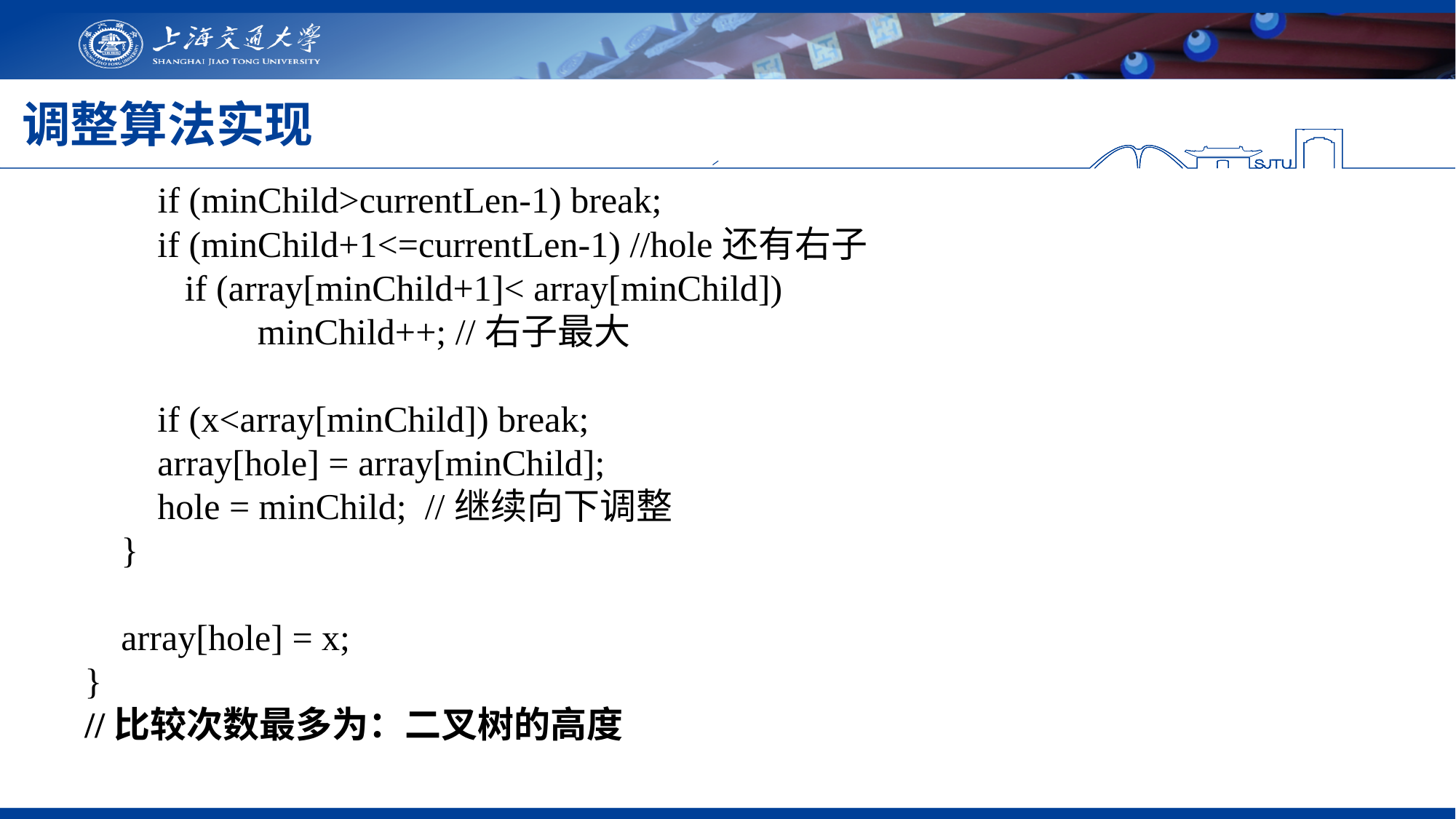

# 调整算法实现
         if (minChild>currentLen-1) break;
        if (minChild+1<=currentLen-1) //hole还有右子
           if (array[minChild+1]< array[minChild])
                   minChild++; //右子最大

        if (x<array[minChild]) break;
        array[hole] = array[minChild];
        hole = minChild;  //继续向下调整
    }

    array[hole] = x;
}
//比较次数最多为：二叉树的高度